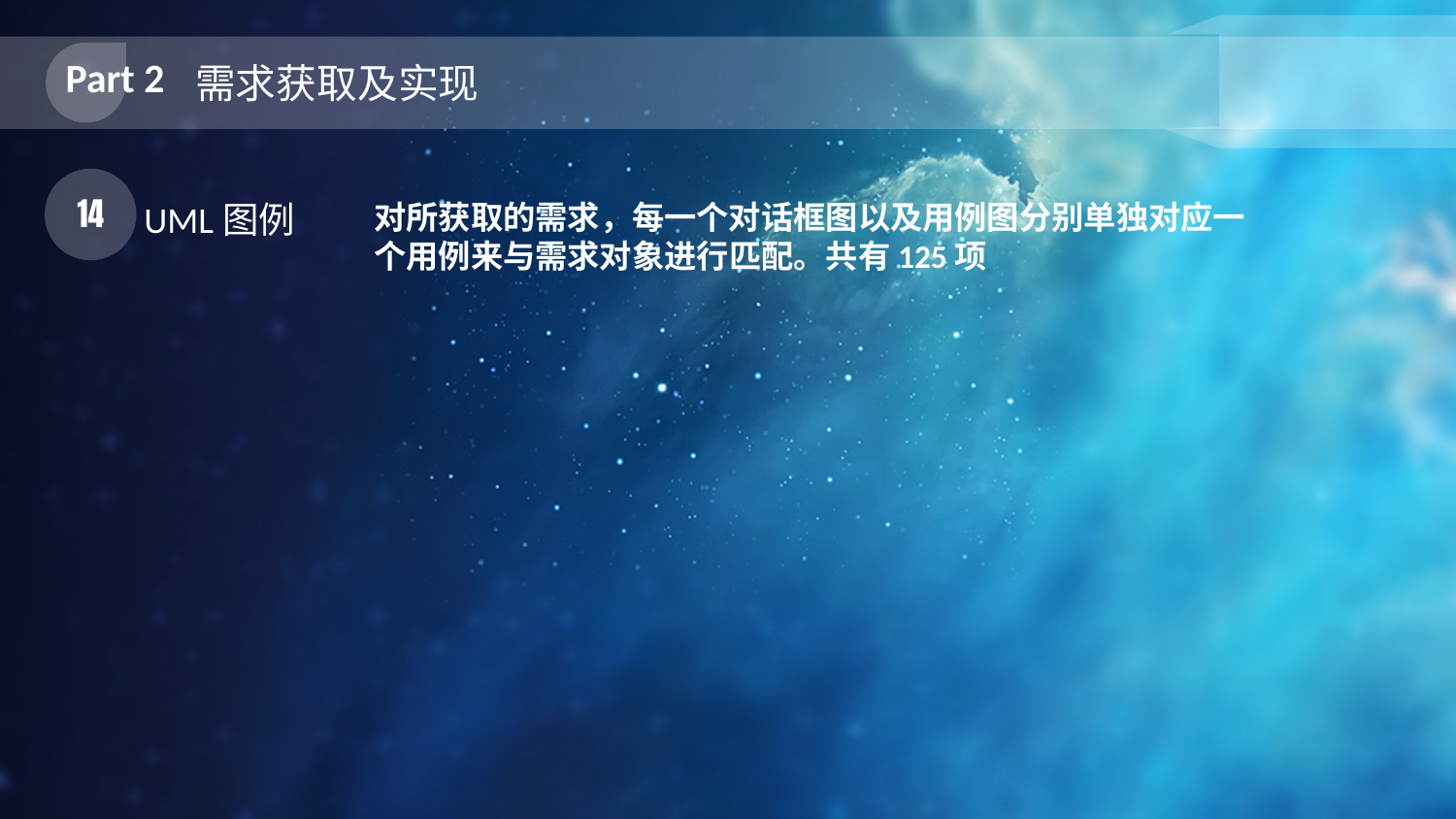

Part 2
需求获取及实现
14
UML图例
对所获取的需求，每一个对话框图以及用例图分别单独对应一个用例来与需求对象进行匹配。共有125项